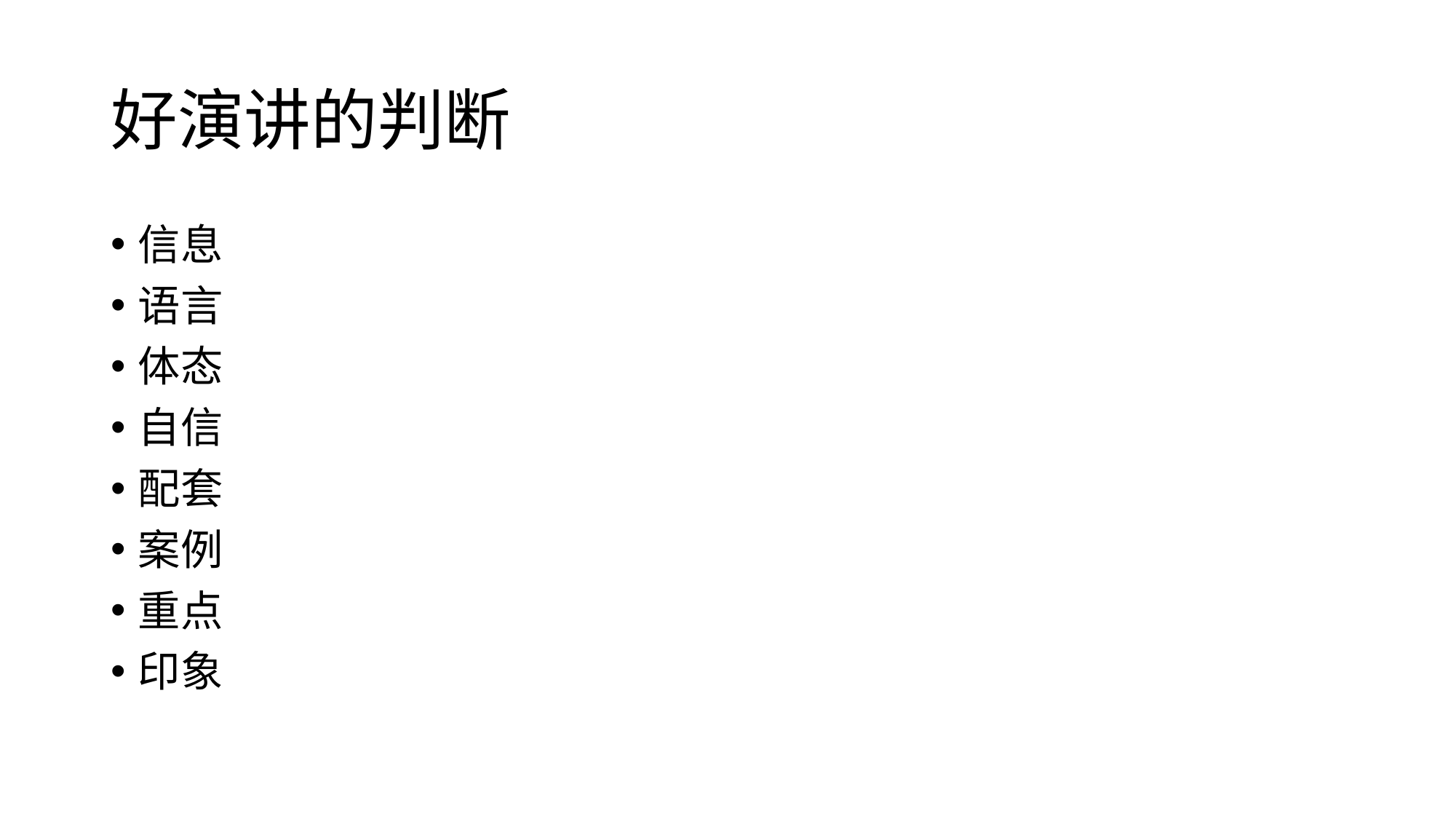

# 好演讲的判断
信息
语言
体态
自信
配套
案例
重点
印象